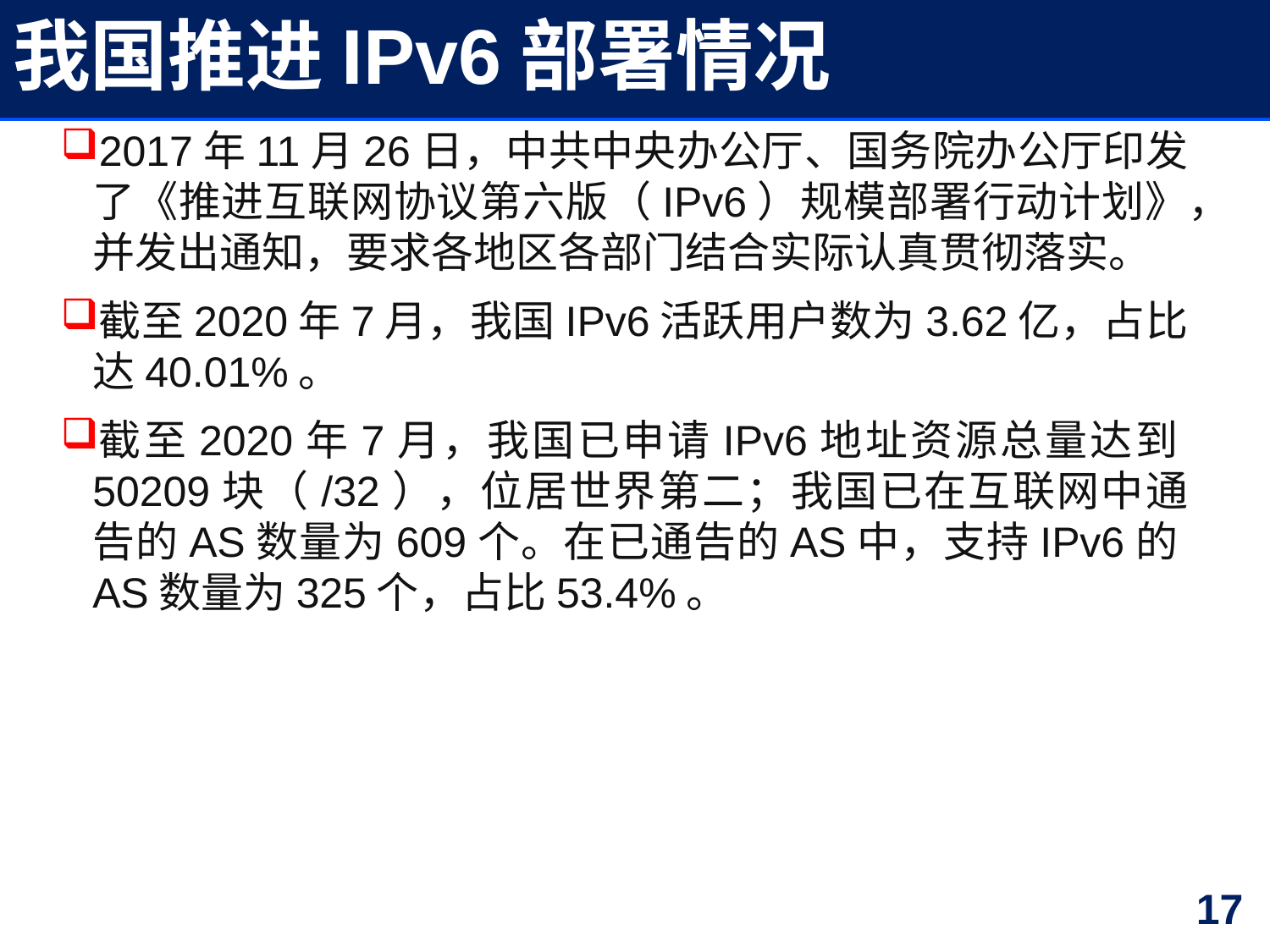

# 我国推进IPv6部署情况
2017年11月26日，中共中央办公厅、国务院办公厅印发了《推进互联网协议第六版（IPv6）规模部署行动计划》，并发出通知，要求各地区各部门结合实际认真贯彻落实。
截至2020年7月，我国IPv6活跃用户数为3.62亿，占比达40.01%。
截至2020年7月，我国已申请IPv6地址资源总量达到50209块（/32），位居世界第二；我国已在互联网中通告的AS数量为609个。在已通告的AS中，支持IPv6的AS数量为325个，占比53.4%。
17